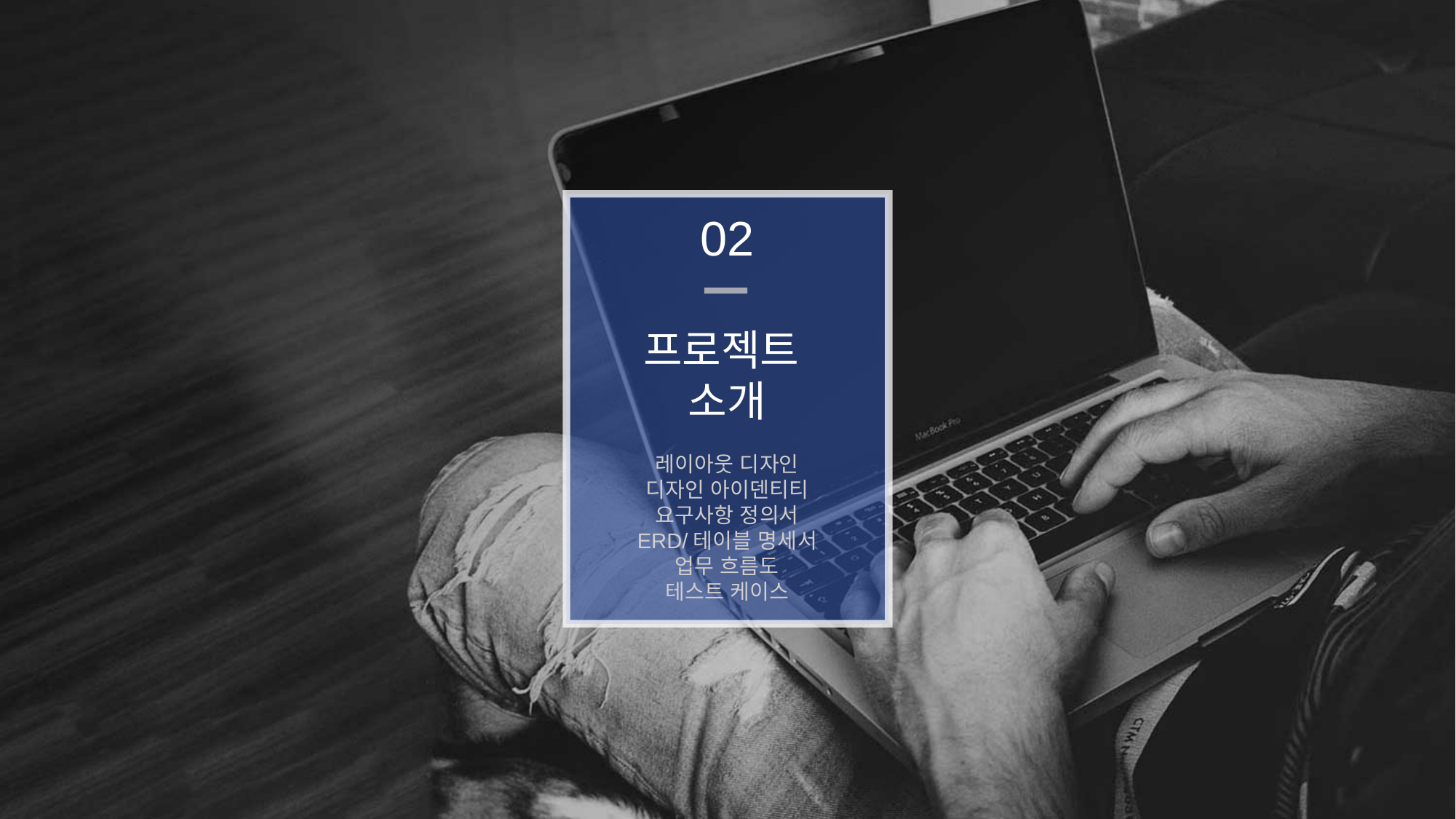

02

프로젝트
소개

레이아웃 디자인
디자인 아이덴티티
요구사항 정의서
ERD/테이블 명세서
업무 흐름도
테스트 케이스